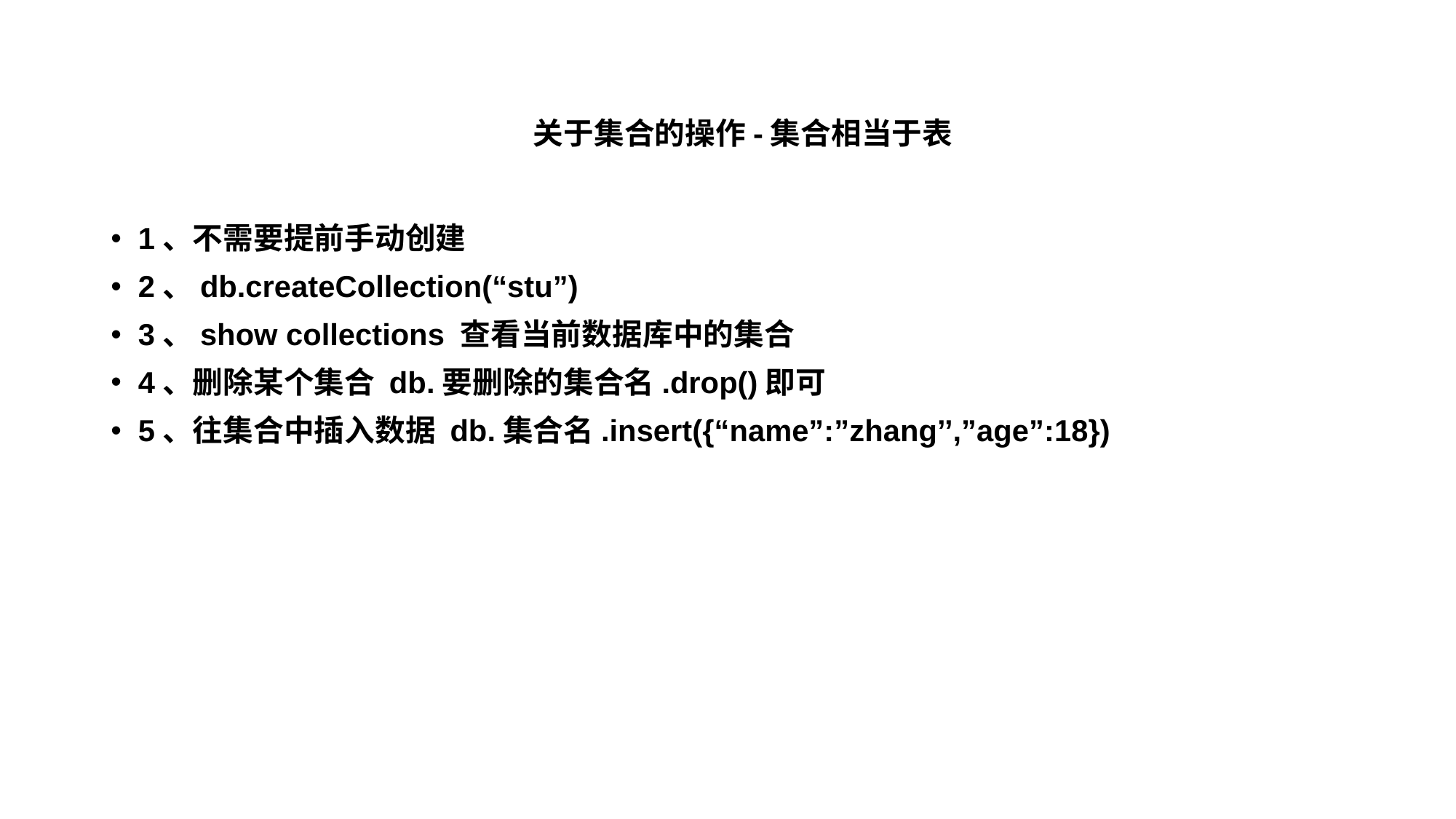

# 关于集合的操作-集合相当于表
1、不需要提前手动创建
2、db.createCollection(“stu”)
3、show collections 查看当前数据库中的集合
4、删除某个集合 db.要删除的集合名.drop()即可
5、往集合中插入数据 db.集合名.insert({“name”:”zhang’’,”age”:18})